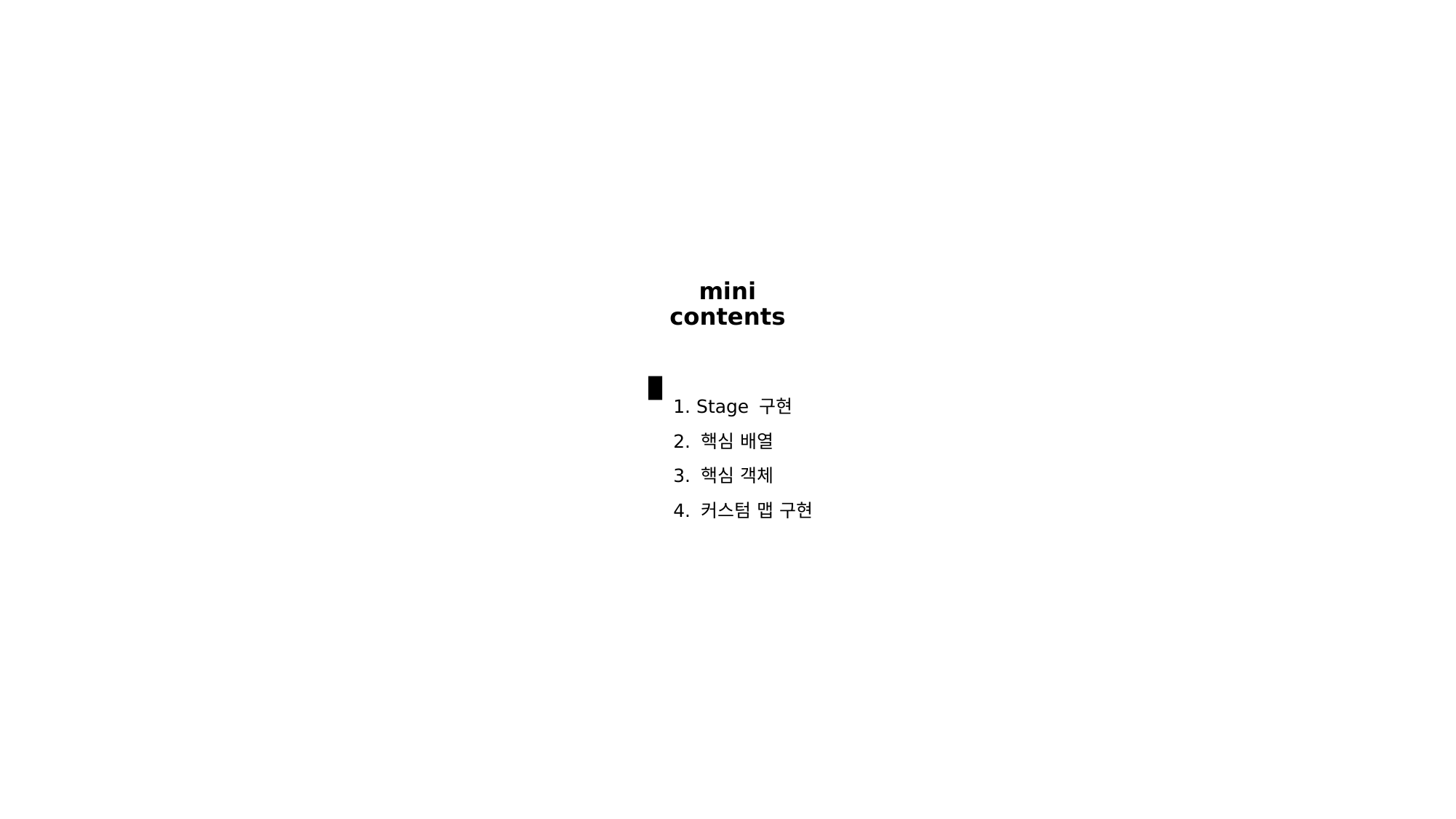

# mini contents

1. Stage 구현
2. 핵심 배열
3. 핵심 객체
4. 커스텀 맵 구현